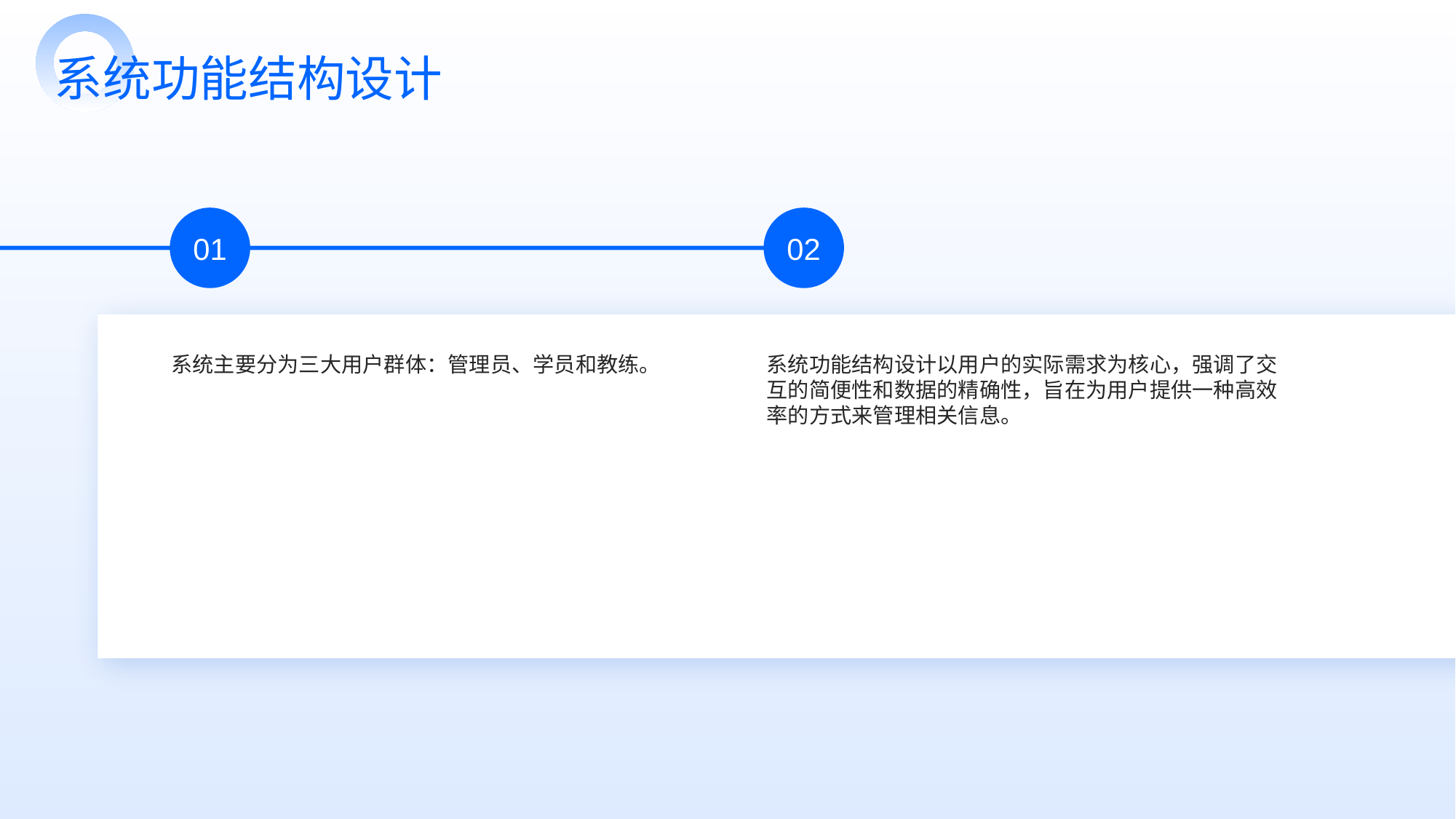

系统功能结构设计
01
02

系统主要分为三大用户群体：管理员、学员和教练。
系统功能结构设计以用户的实际需求为核心，强调了交互的简便性和数据的精确性，旨在为用户提供一种高效率的方式来管理相关信息。